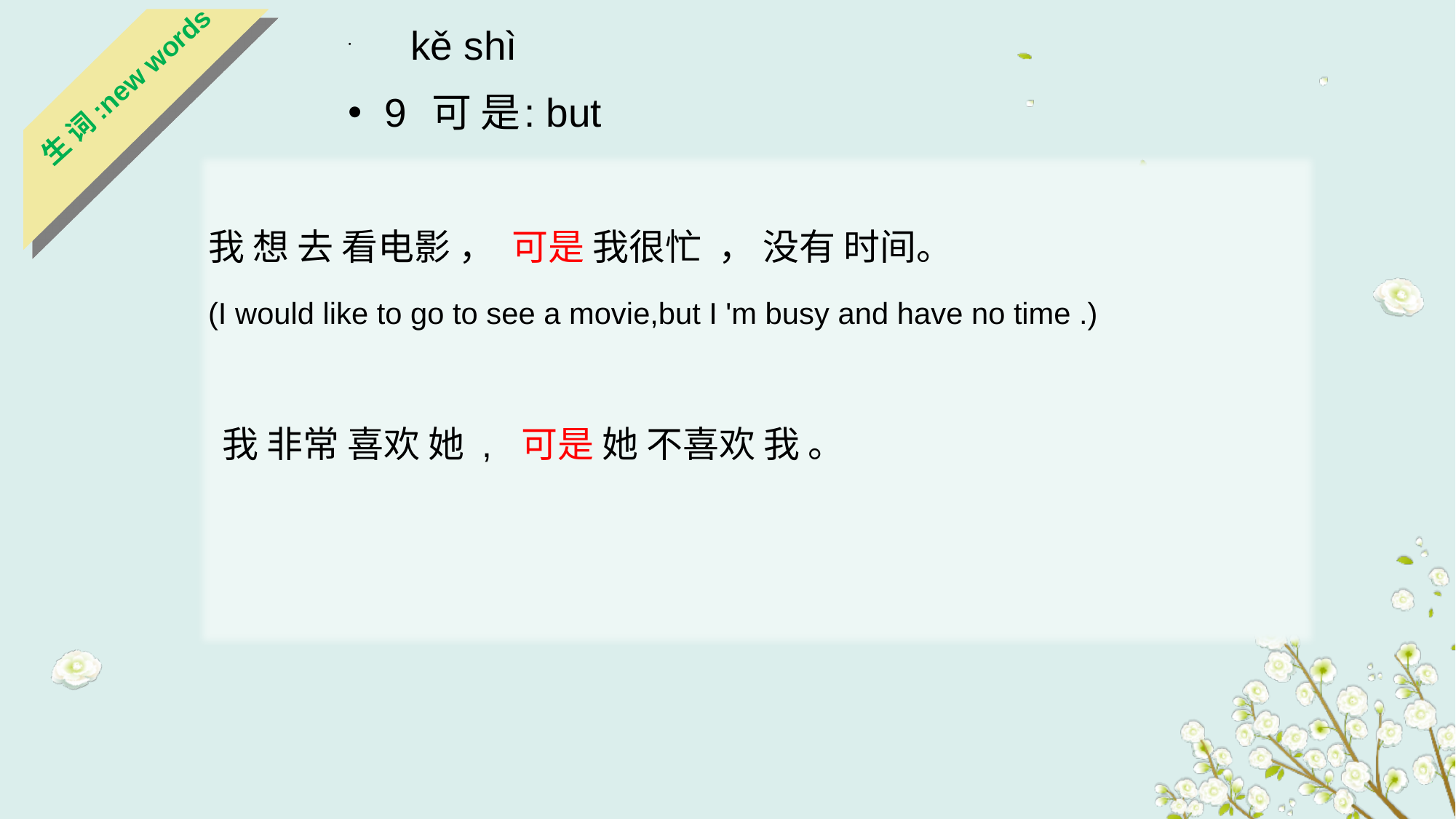

kě shì
9  可 是: but

生 词:new words

我 想 去 看电影 ，  可是 我很忙  ， 没有 时间。
(I would like to go to see a movie,but I 'm busy and have no time .)

 我 非常 喜欢 她 ,  可是 她 不喜欢 我 。